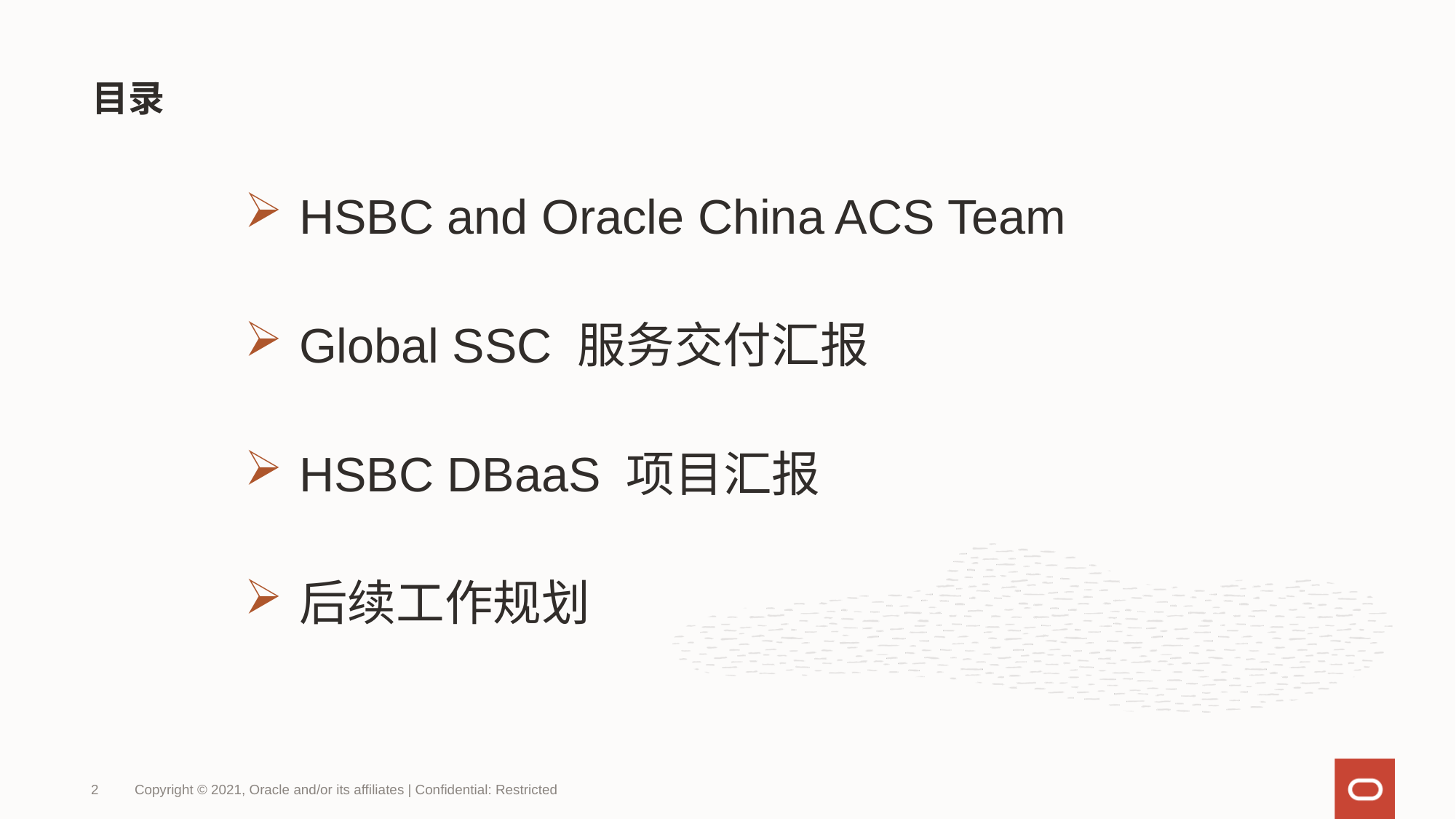

# 目录
HSBC and Oracle China ACS Team

Global SSC 服务交付汇报

HSBC DBaaS 项目汇报

后续工作规划

2
Copyright © 2021, Oracle and/or its affiliates | Confidential: Restricted